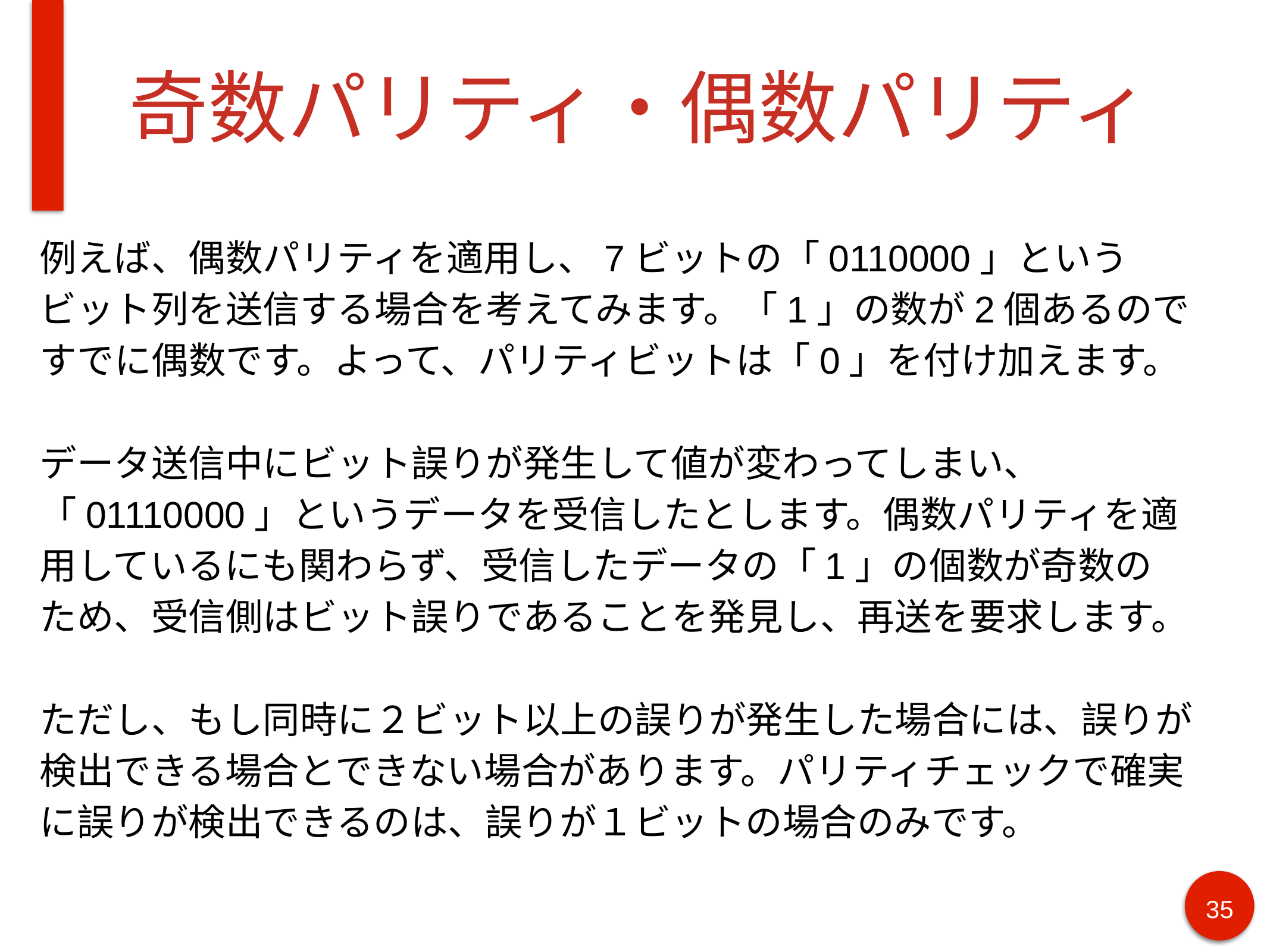

# 奇数パリティ・偶数パリティ
例えば、偶数パリティを適用し、7ビットの「0110000」という
ビット列を送信する場合を考えてみます。「1」の数が2個あるので
すでに偶数です。よって、パリティビットは「0」を付け加えます。

データ送信中にビット誤りが発生して値が変わってしまい、
「01110000」というデータを受信したとします。偶数パリティを適用しているにも関わらず、受信したデータの「1」の個数が奇数の
ため、受信側はビット誤りであることを発見し、再送を要求します。

ただし、もし同時に２ビット以上の誤りが発生した場合には、誤りが検出できる場合とできない場合があります。パリティチェックで確実に誤りが検出できるのは、誤りが１ビットの場合のみです。
35